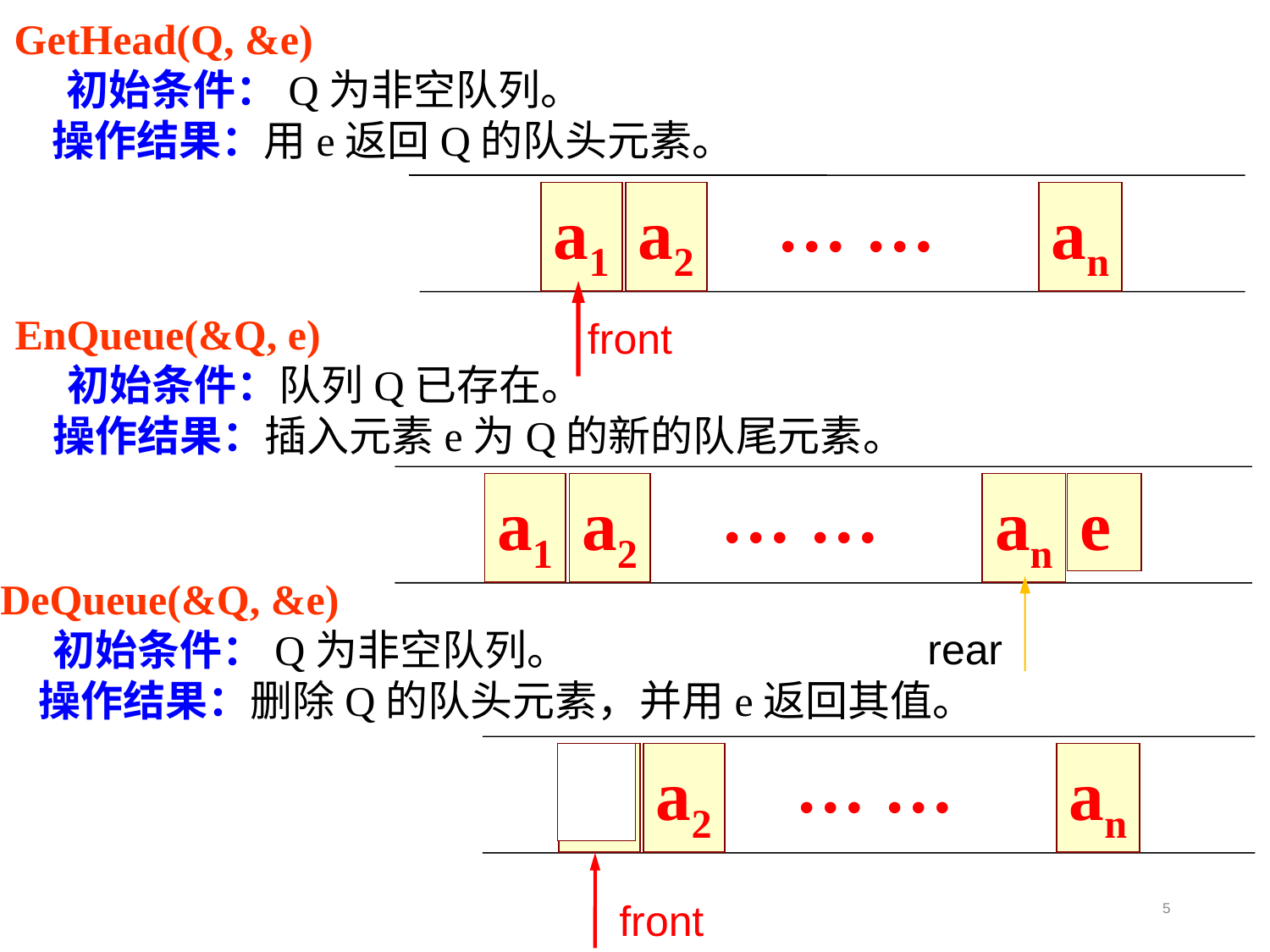

GetHead(Q, &e)
    初始条件：Q为非空队列。
    操作结果：用e返回Q的队头元素。
… …

a1
a2
an

EnQueue(&Q, e)
    初始条件：队列Q已存在。
    操作结果：插入元素e为Q的新的队尾元素。
front
… …

a1
a2
an
e
DeQueue(&Q, &e)
    初始条件：Q为非空队列。
    操作结果：删除Q的队头元素，并用e返回其值。

rear

… …

a1

a2
an

front
5